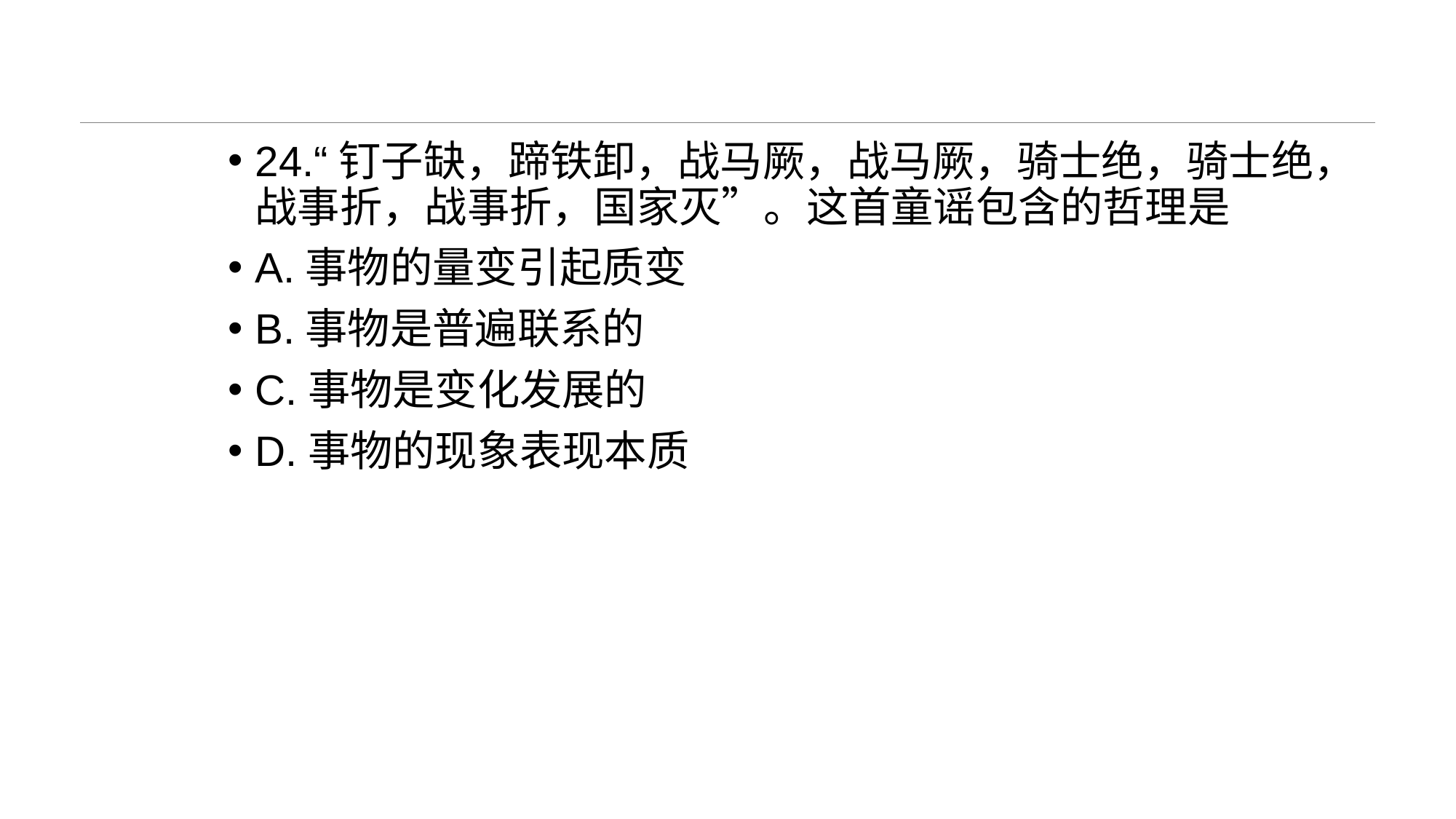

#
24.“钉子缺，蹄铁卸，战马厥，战马厥，骑士绝，骑士绝，战事折，战事折，国家灭”。这首童谣包含的哲理是
A.事物的量变引起质变
B.事物是普遍联系的
C.事物是变化发展的
D.事物的现象表现本质